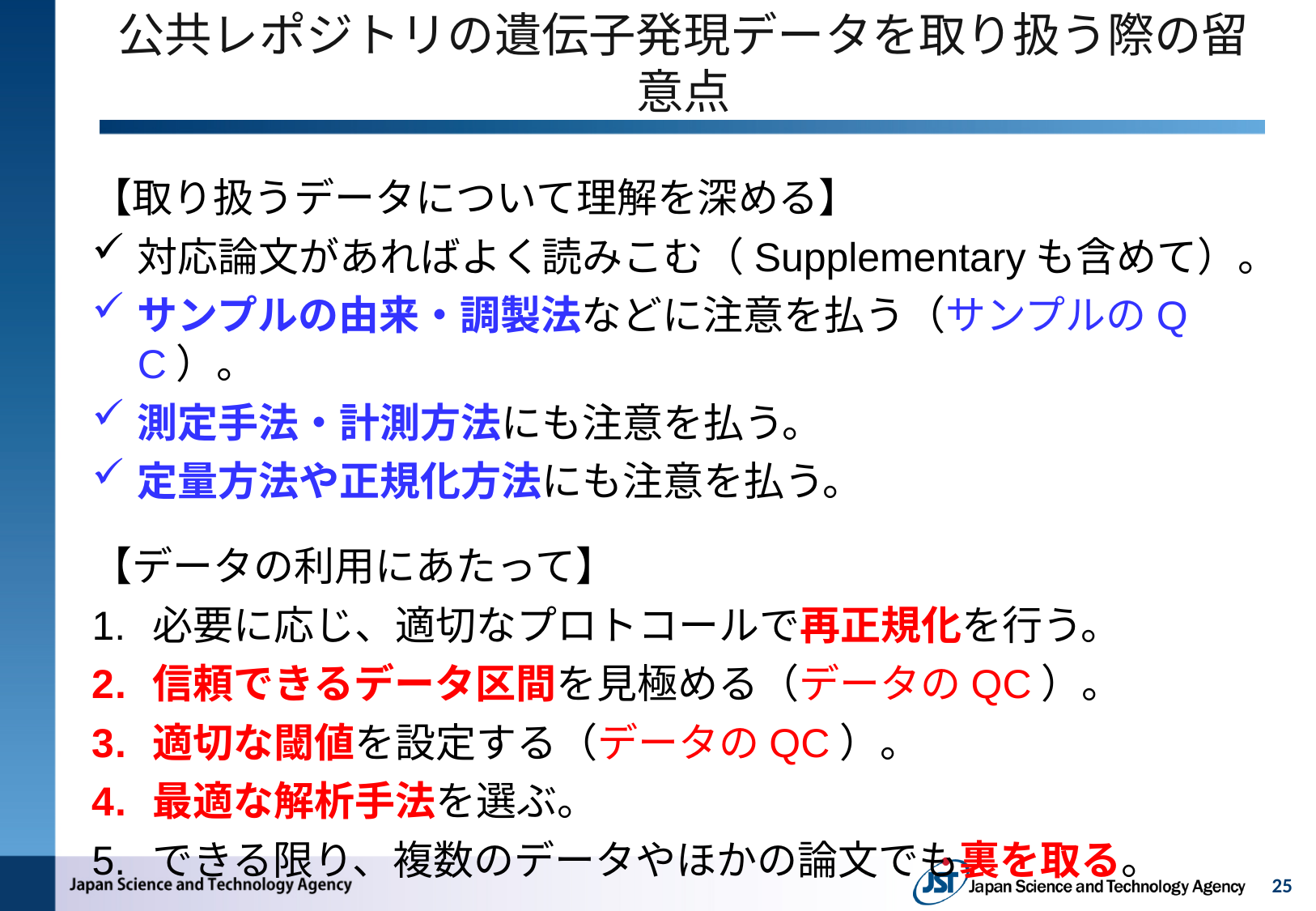

# 公共レポジトリの遺伝子発現データを取り扱う際の留意点
【取り扱うデータについて理解を深める】
対応論文があればよく読みこむ（Supplementaryも含めて）。
サンプルの由来・調製法などに注意を払う（サンプルのQC）。
測定手法・計測方法にも注意を払う。
定量方法や正規化方法にも注意を払う。

【データの利用にあたって】
必要に応じ、適切なプロトコールで再正規化を行う。
信頼できるデータ区間を見極める（データのQC）。
適切な閾値を設定する（データのQC）。
最適な解析手法を選ぶ。
できる限り、複数のデータやほかの論文でも裏を取る。

25